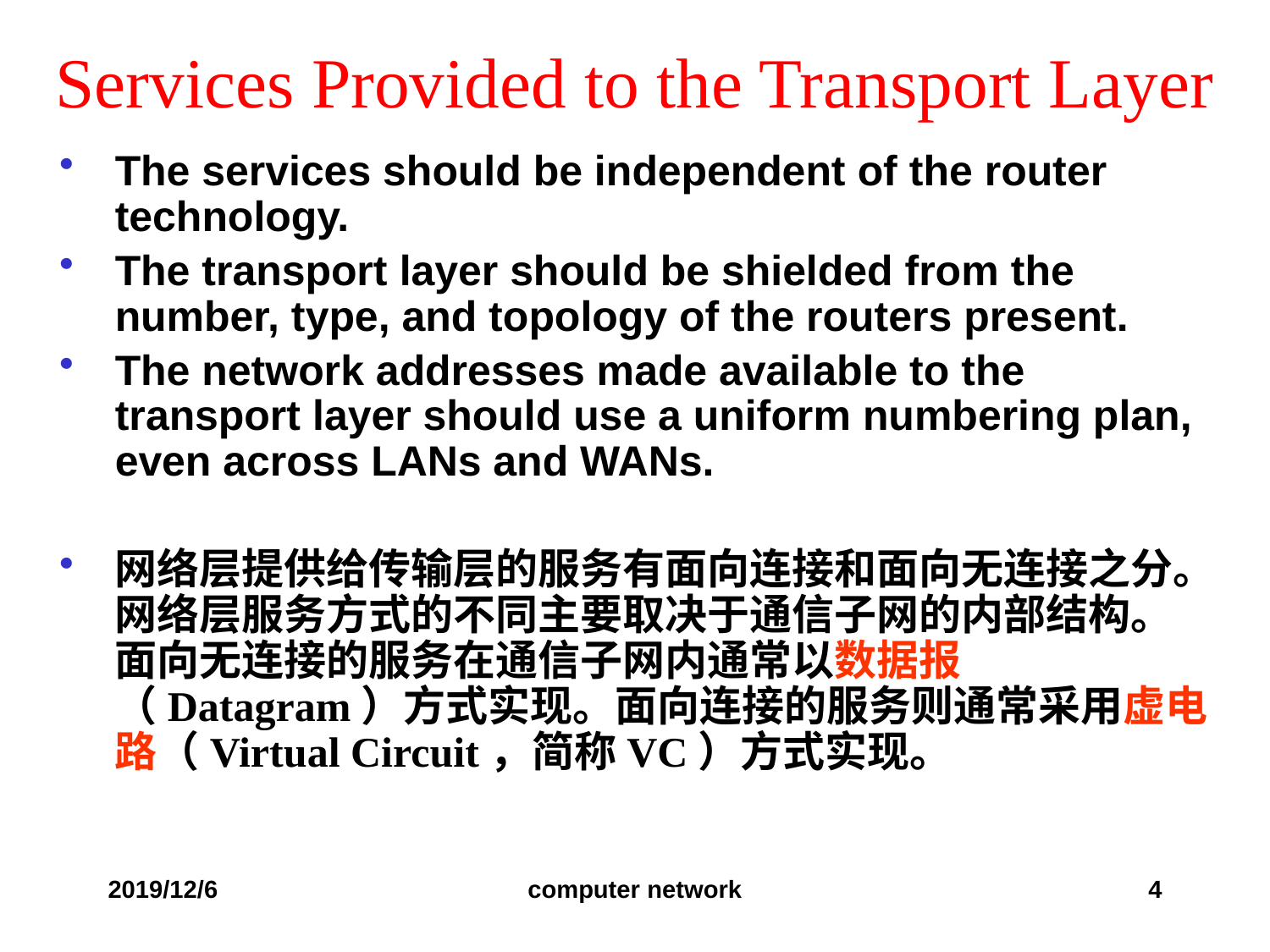

# Services Provided to the Transport Layer
The services should be independent of the router technology.
The transport layer should be shielded from the number, type, and topology of the routers present.
The network addresses made available to the transport layer should use a uniform numbering plan, even across LANs and WANs.

网络层提供给传输层的服务有面向连接和面向无连接之分。网络层服务方式的不同主要取决于通信子网的内部结构。面向无连接的服务在通信子网内通常以数据报（Datagram）方式实现。面向连接的服务则通常采用虚电路（Virtual Circuit，简称VC）方式实现。
2019/12/6
computer network
4